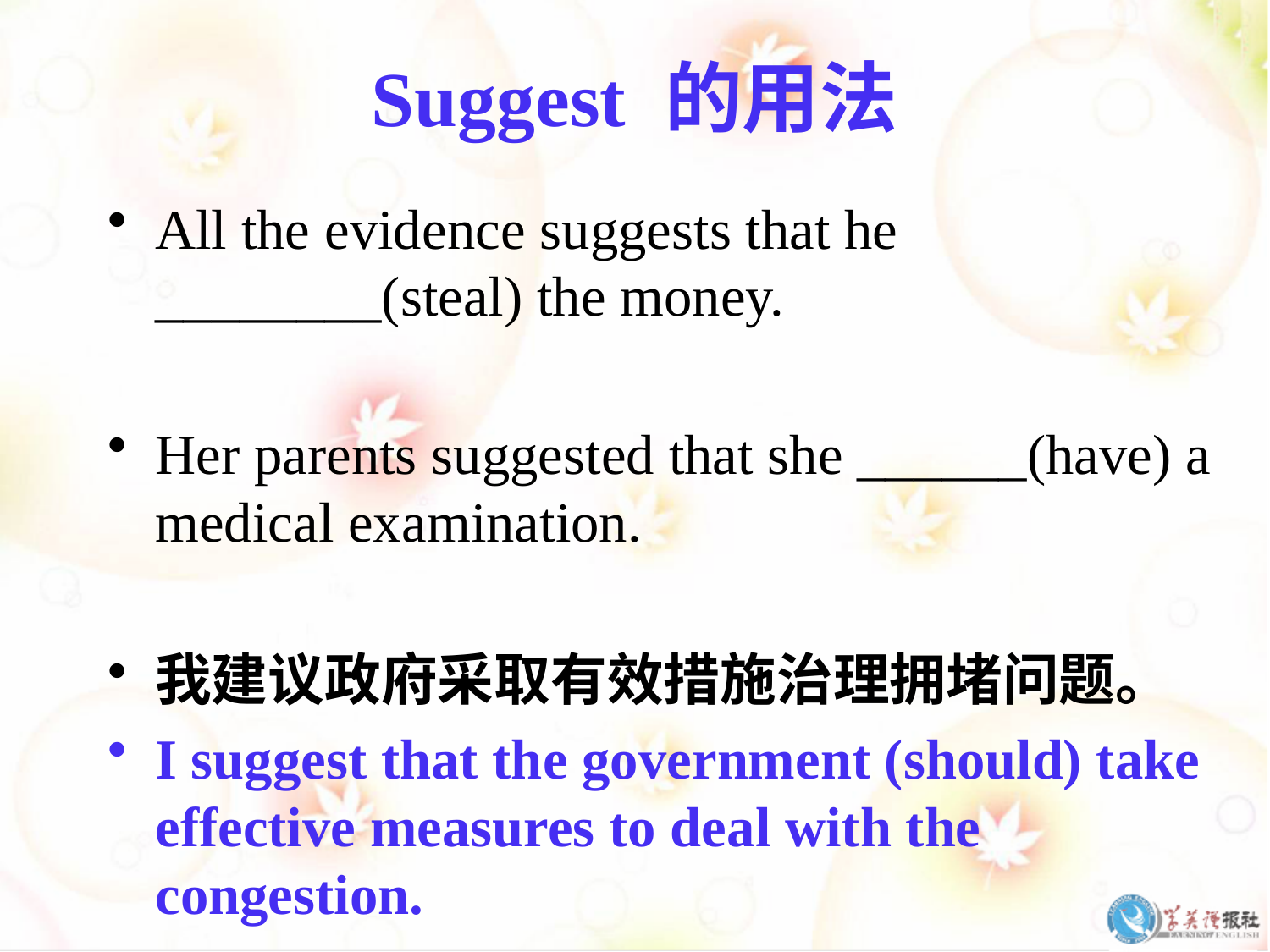

# Suggest 的用法
All the evidence suggests that he ________(steal) the money.

Her parents suggested that she ______(have) a medical examination.

我建议政府采取有效措施治理拥堵问题。
I suggest that the government (should) take effective measures to deal with the congestion.